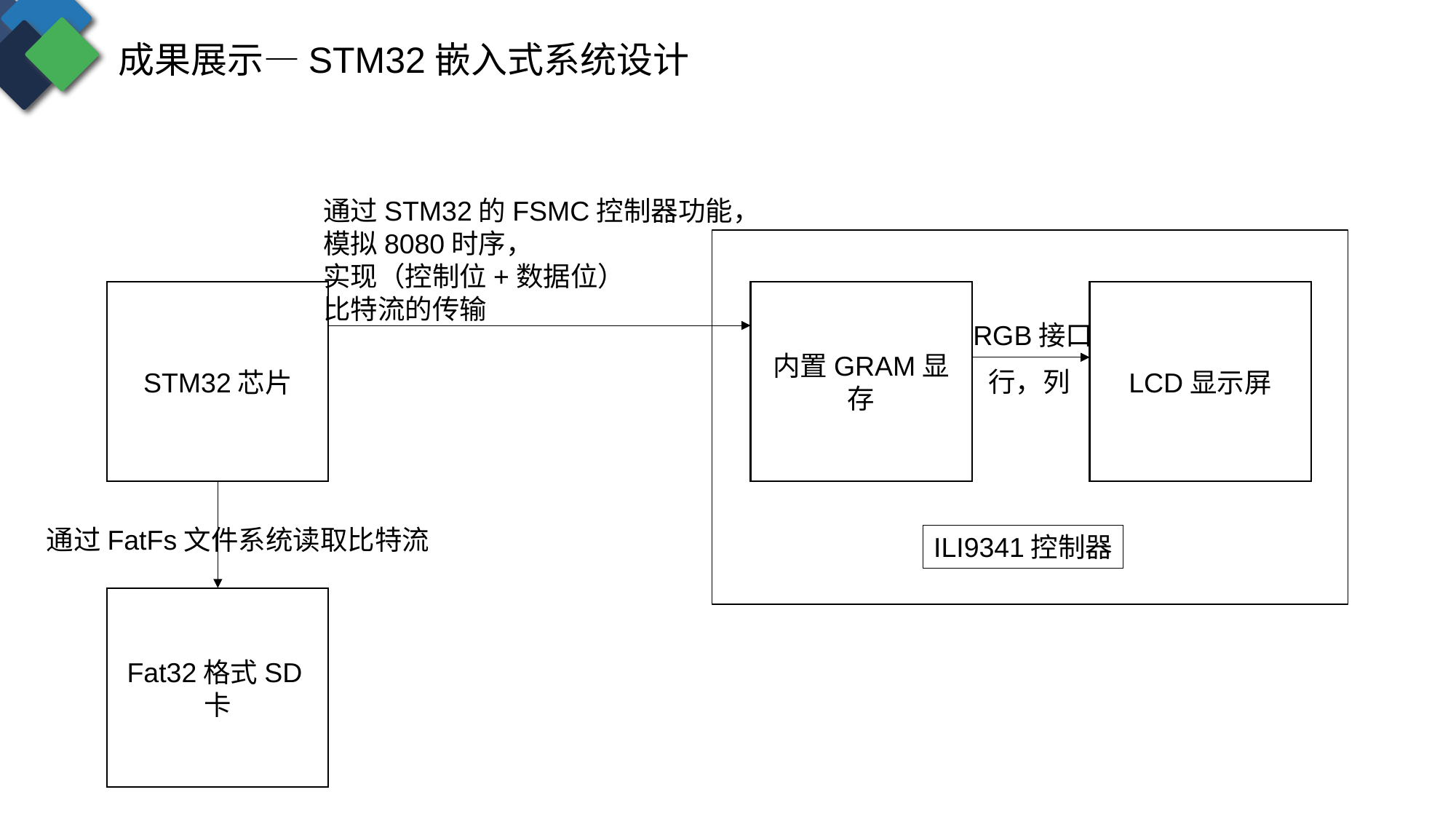

成果展示—STM32嵌入式系统设计
通过STM32的FSMC控制器功能，
模拟8080时序，
实现（控制位+数据位）
比特流的传输

STM32芯片
内置GRAM显存
LCD显示屏
RGB接口
行，列
通过FatFs文件系统读取比特流
ILI9341控制器
Fat32格式SD卡